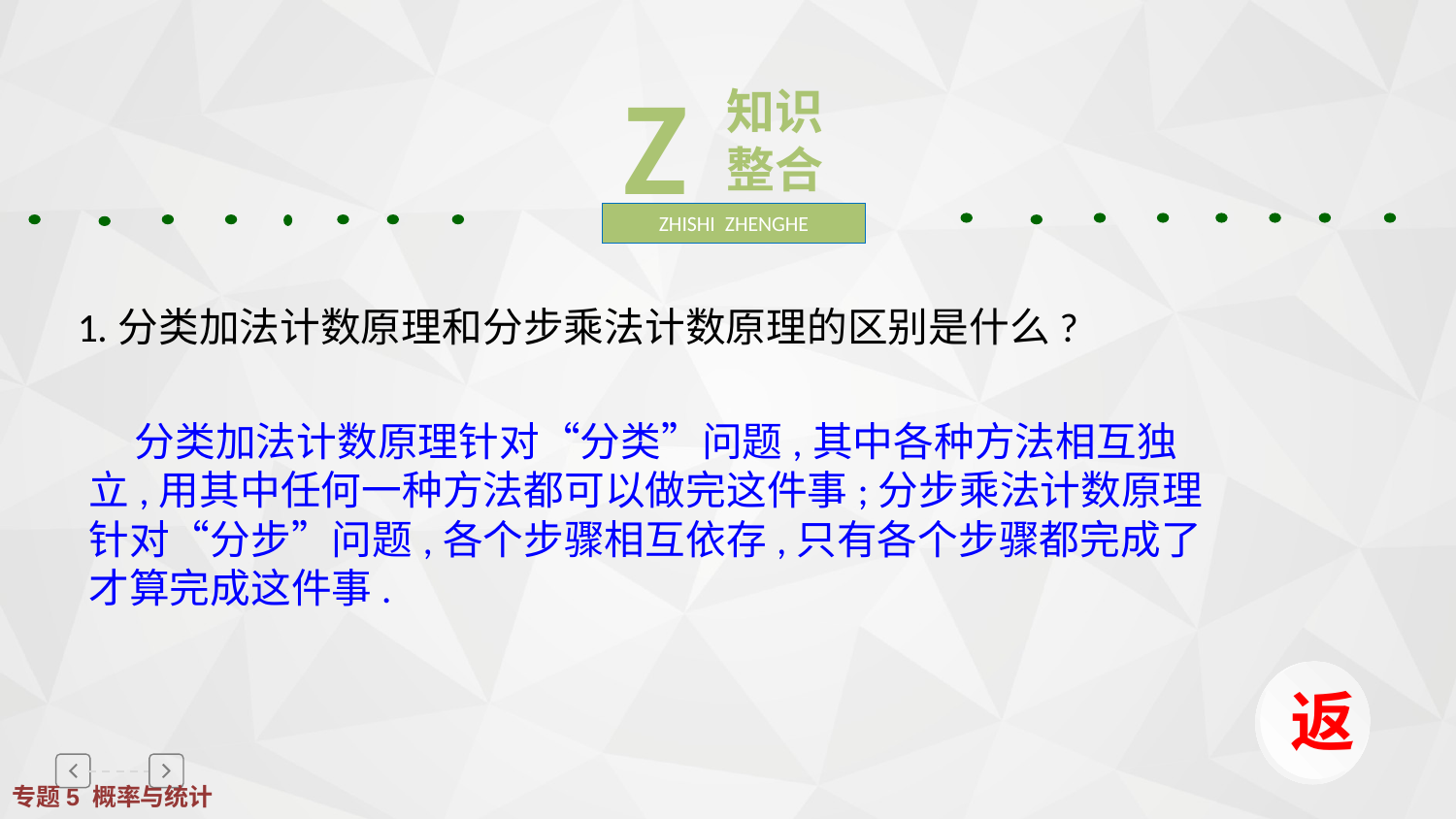

Z
知识整合
ZHISHI  ZHENGHE

1.分类加法计数原理和分步乘法计数原理的区别是什么?
    分类加法计数原理针对“分类”问题,其中各种方法相互独立,用其中任何一种方法都可以做完这件事;分步乘法计数原理针对“分步”问题,各个步骤相互依存,只有各个步骤都完成了才算完成这件事.
返